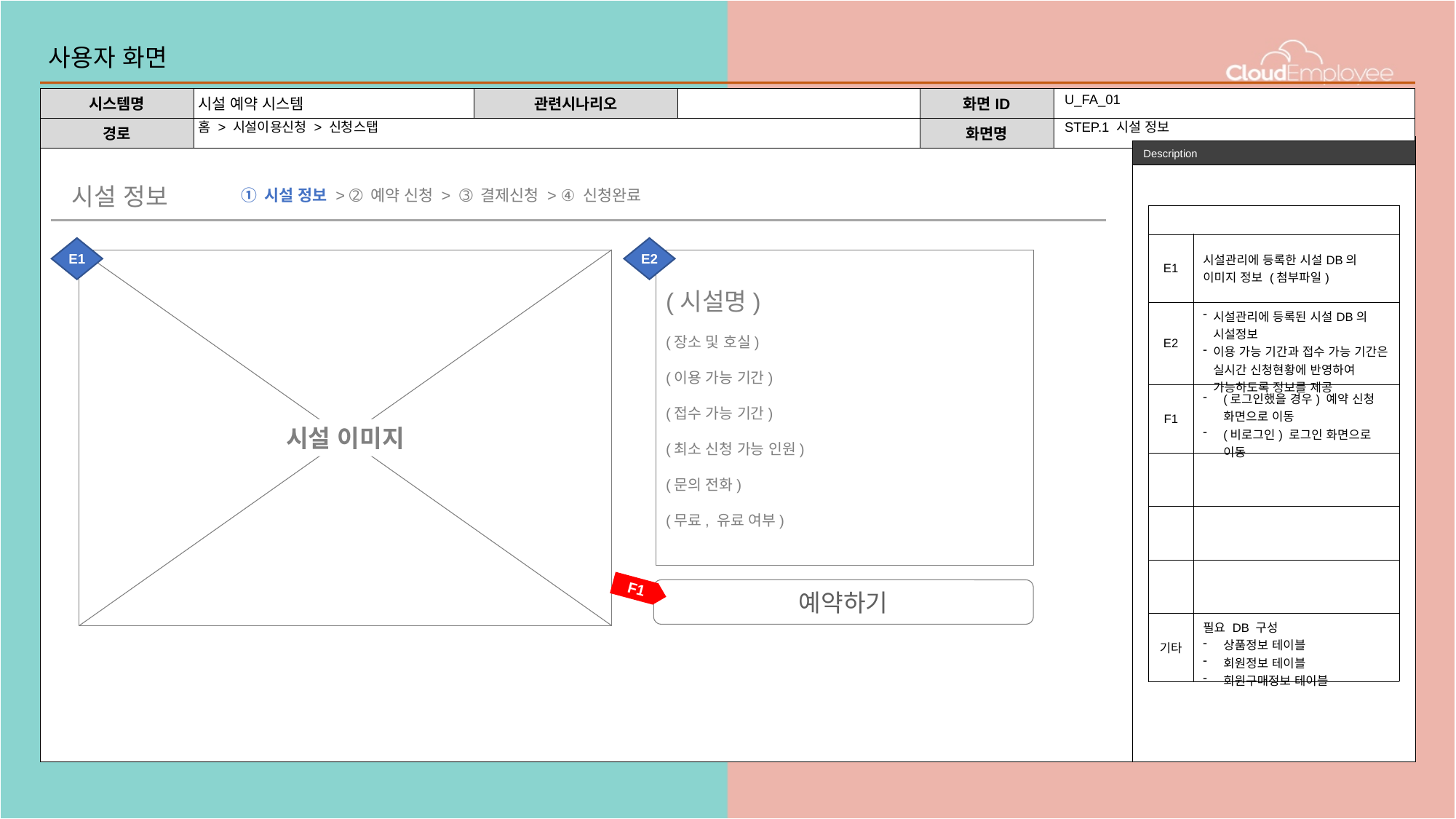

# 사용자 화면

U_FA_01
홈 > 시설이용신청 > 신청스탭
STEP.1 시설 정보
시설 정보
➀ 시설 정보 > ➁ 예약 신청 >  ➂ 결제신청 > ④ 신청완료
|  |  |
| --- | --- |
| E1 | 시설관리에 등록한 시설DB의 이미지 정보 (첨부파일) |
| E2 | 시설관리에 등록된 시설DB의 시설정보 이용 가능 기간과 접수 가능 기간은 실시간 신청현황에 반영하여 가능하도록 정보를 제공 |
| F1 | (로그인했을 경우) 예약 신청 화면으로 이동 (비로그인) 로그인 화면으로 이동 |
|  |  |
|  |  |
|  |  |
| 기타 | 필요 DB 구성 상품정보 테이블 회원정보 테이블 회원구매정보 테이블 |

E1
E2
(시설명)

(장소 및 호실)

(이용 가능 기간)

(접수 가능 기간)

(최소 신청 가능 인원)

(문의 전화)

(무료, 유료 여부)

시설 이미지
F1
예약하기